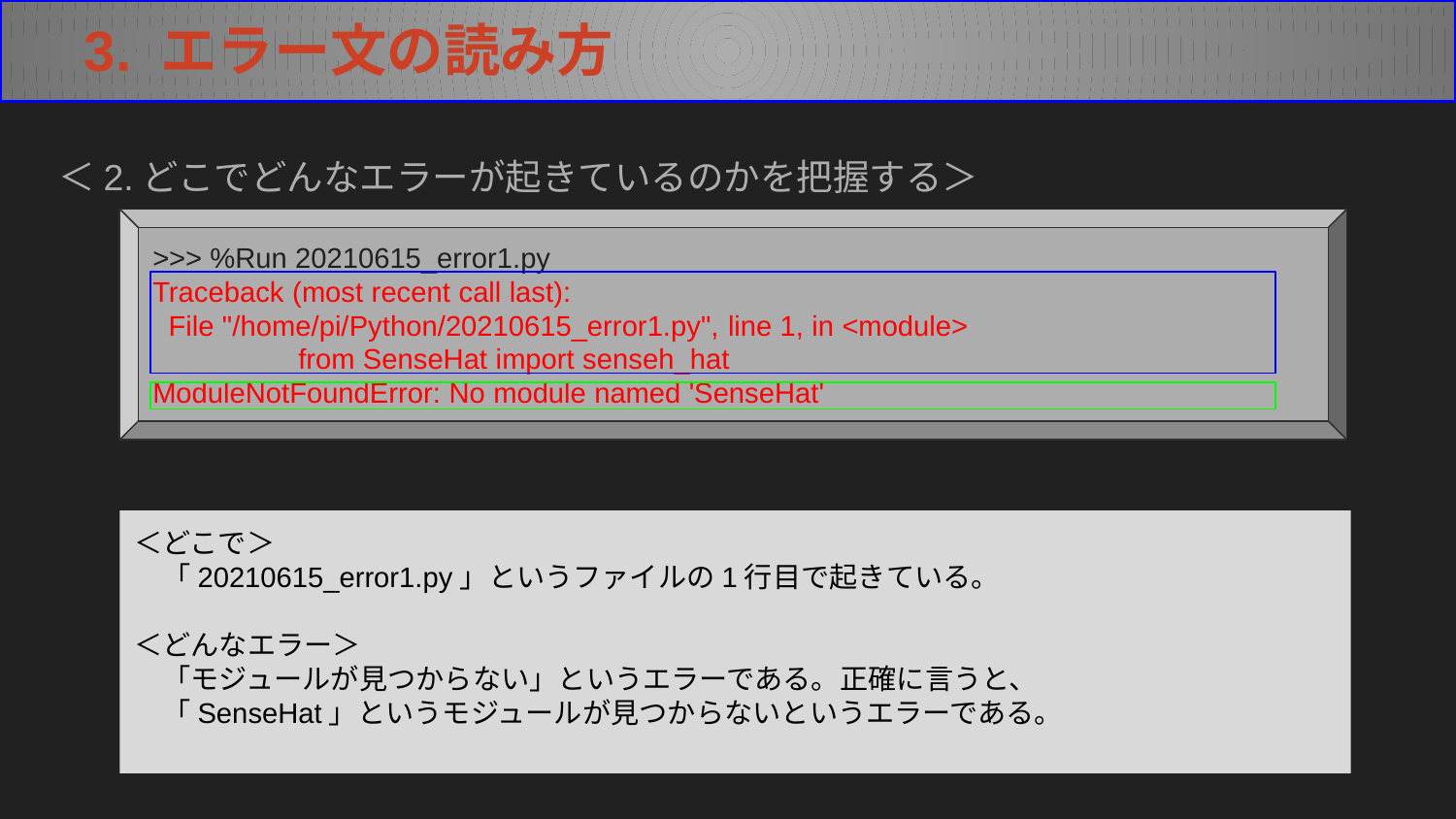

3. エラー文の読み方
＜2.どこでどんなエラーが起きているのかを把握する＞

>>> %Run 20210615_error1.py
Traceback (most recent call last):
  File "/home/pi/Python/20210615_error1.py", line 1, in <module>
	from SenseHat import senseh_hat
ModuleNotFoundError: No module named 'SenseHat'

＜どこで＞
　「20210615_error1.py」というファイルの1行目で起きている。

＜どんなエラー＞
　「モジュールが見つからない」というエラーである。正確に言うと、
　「SenseHat」というモジュールが見つからないというエラーである。